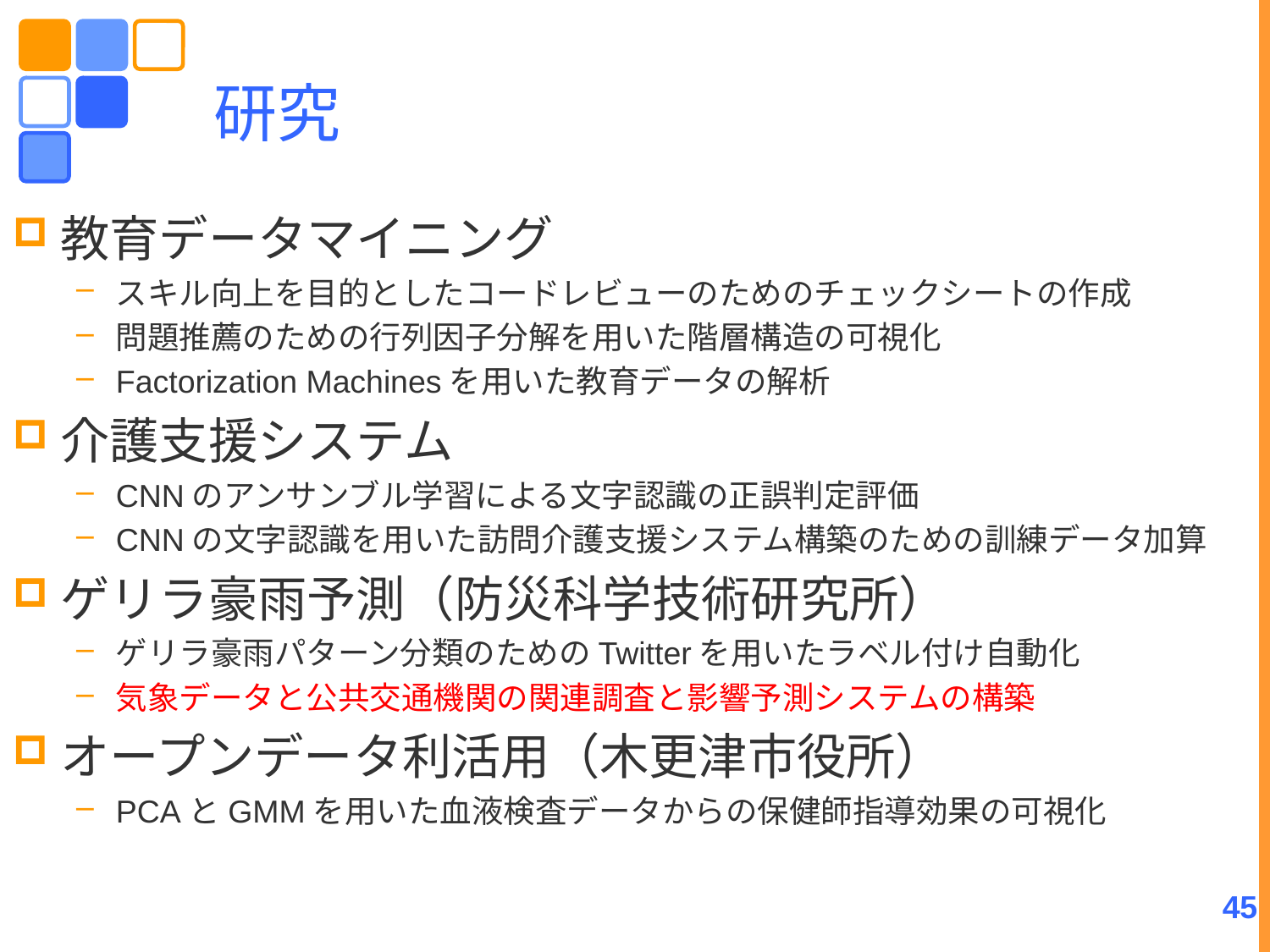

# 研究
教育データマイニング
スキル向上を目的としたコードレビューのためのチェックシートの作成
問題推薦のための行列因子分解を用いた階層構造の可視化
Factorization Machinesを用いた教育データの解析
介護支援システム
CNNのアンサンブル学習による文字認識の正誤判定評価
CNNの文字認識を用いた訪問介護支援システム構築のための訓練データ加算
ゲリラ豪雨予測（防災科学技術研究所）
ゲリラ豪雨パターン分類のためのTwitterを用いたラベル付け自動化
気象データと公共交通機関の関連調査と影響予測システムの構築
オープンデータ利活用（木更津市役所）
PCAとGMMを用いた血液検査データからの保健師指導効果の可視化